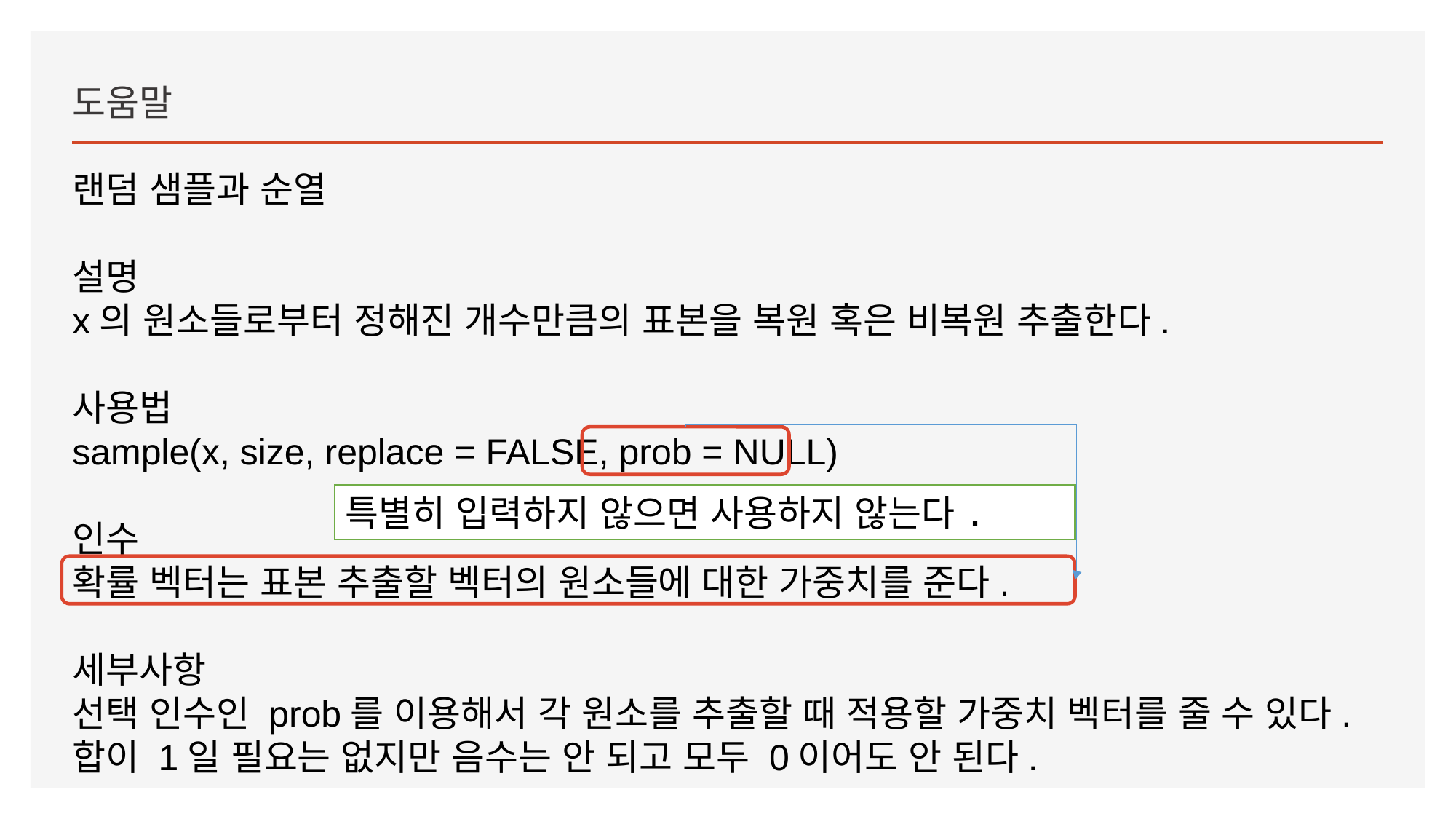

도움말
랜덤 샘플과 순열

설명
x의 원소들로부터 정해진 개수만큼의 표본을 복원 혹은 비복원 추출한다.

사용법
sample(x, size, replace = FALSE, prob = NULL)

인수
확률 벡터는 표본 추출할 벡터의 원소들에 대한 가중치를 준다.

세부사항
선택 인수인 prob를 이용해서 각 원소를 추출할 때 적용할 가중치 벡터를 줄 수 있다. 합이 1일 필요는 없지만 음수는 안 되고 모두 0이어도 안 된다.

특별히 입력하지 않으면 사용하지 않는다.